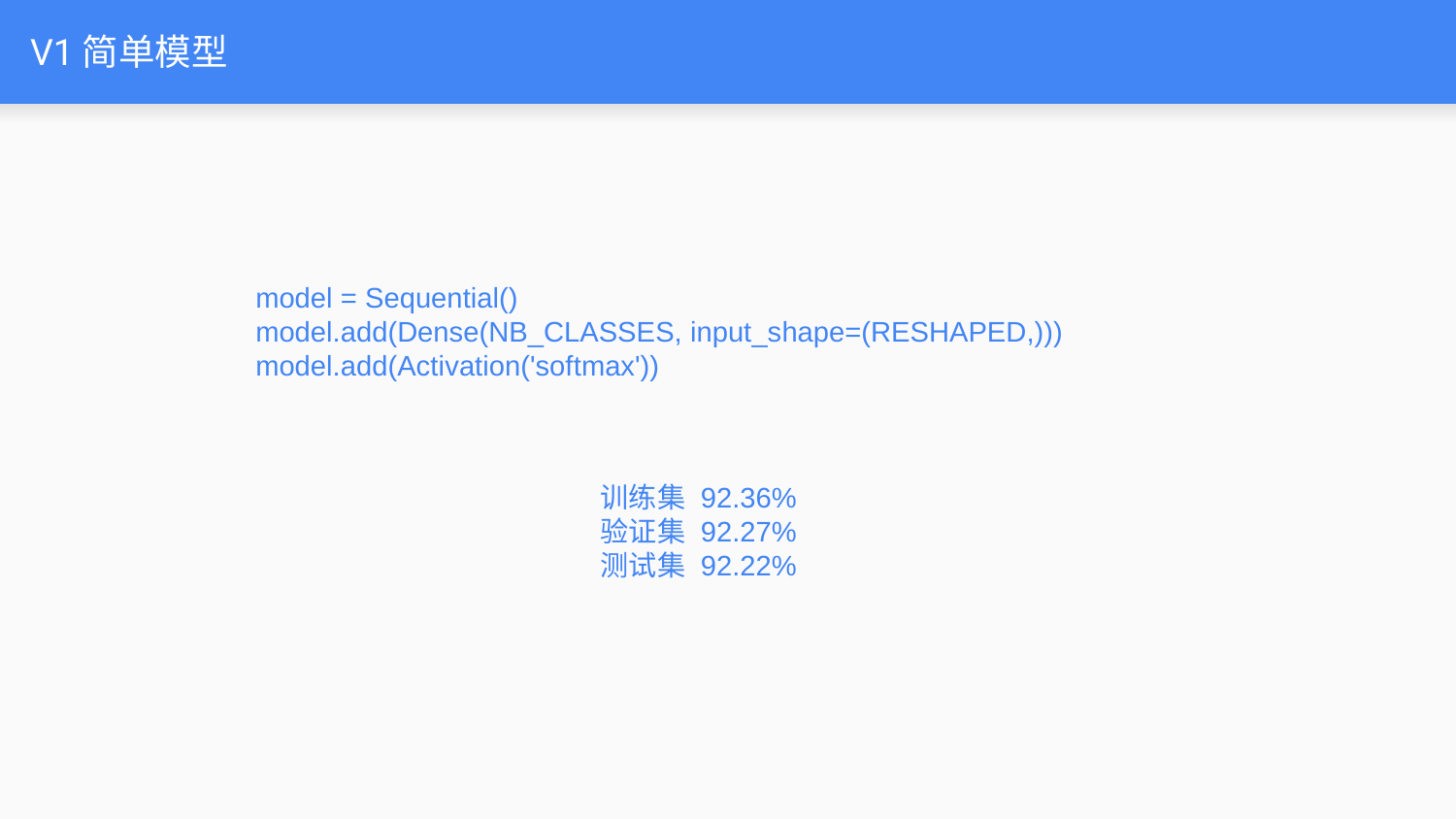

# V1简单模型
model = Sequential()
model.add(Dense(NB_CLASSES, input_shape=(RESHAPED,)))
model.add(Activation('softmax'))
训练集 92.36%
验证集 92.27%
测试集 92.22%